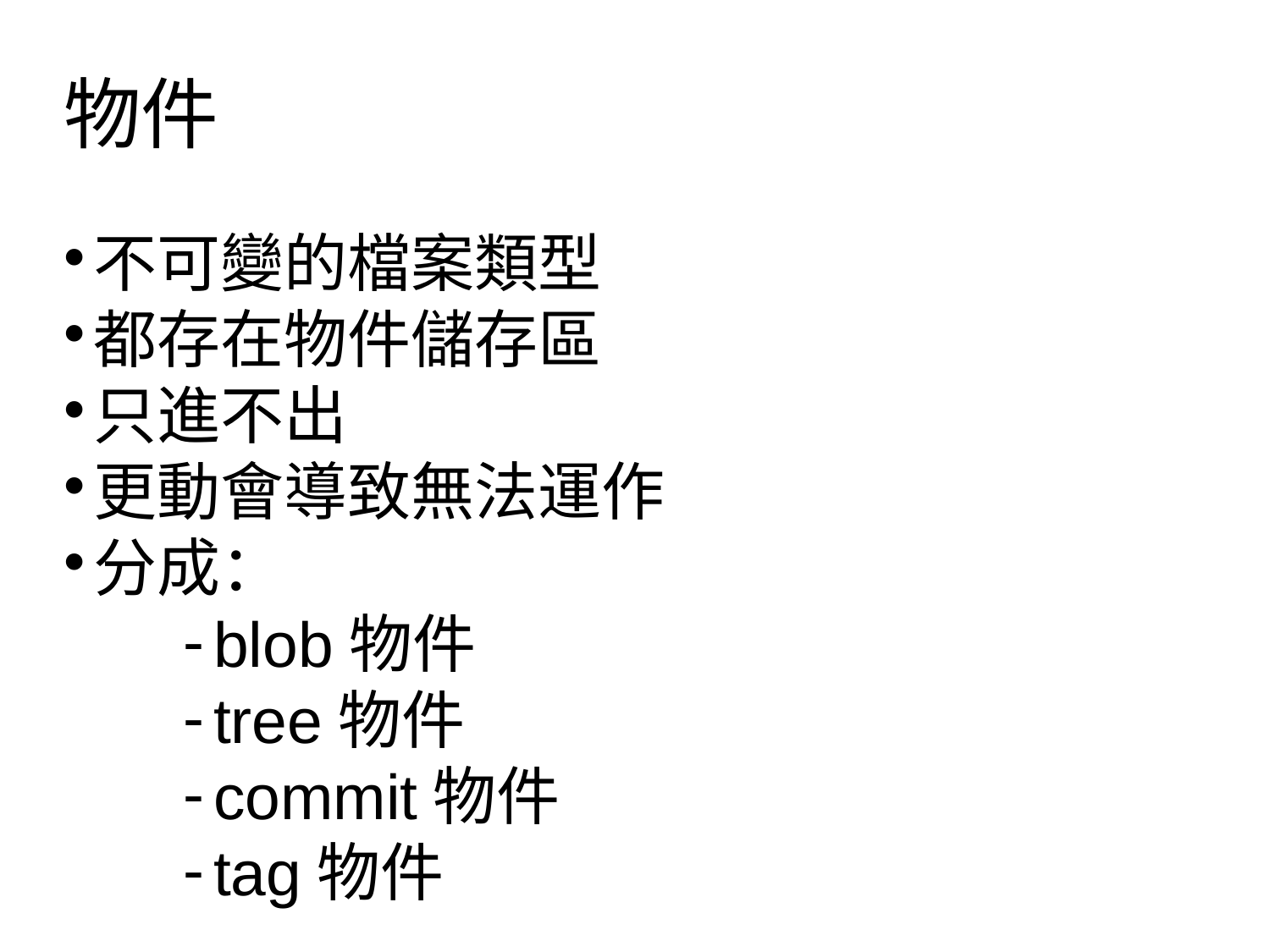

物件
不可變的檔案類型
都存在物件儲存區
只進不出
更動會導致無法運作
分成：
blob物件
tree物件
commit物件
tag物件